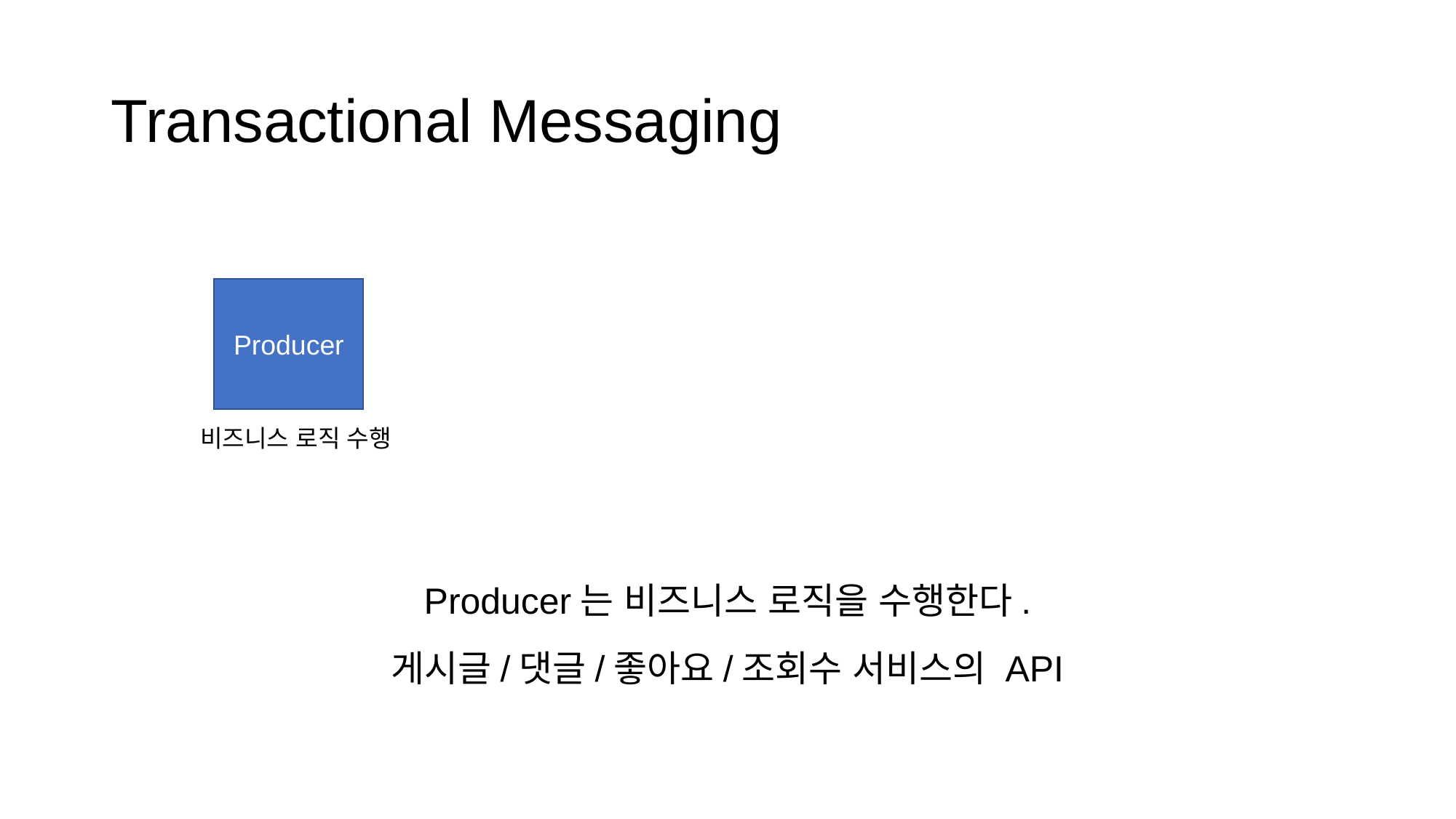

# Transactional Messaging
Producer
비즈니스 로직 수행
Producer는 비즈니스 로직을 수행한다.
게시글/댓글/좋아요/조회수 서비스의 API